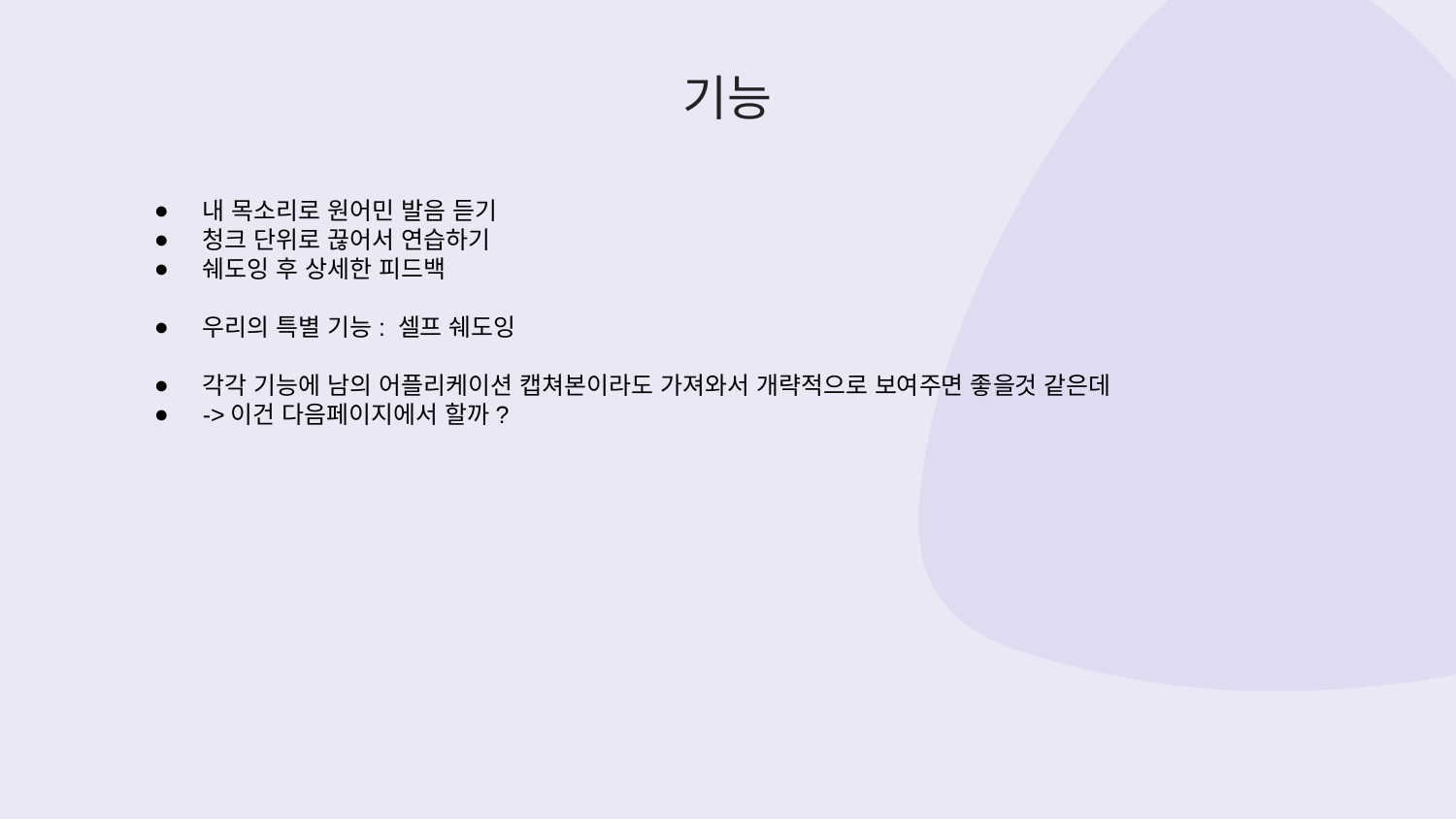

# 기능
내 목소리로 원어민 발음 듣기
청크 단위로 끊어서 연습하기
쉐도잉 후 상세한 피드백

우리의 특별 기능: 셀프 쉐도잉

각각 기능에 남의 어플리케이션 캡쳐본이라도 가져와서 개략적으로 보여주면 좋을것 같은데
->이건 다음페이지에서 할까?